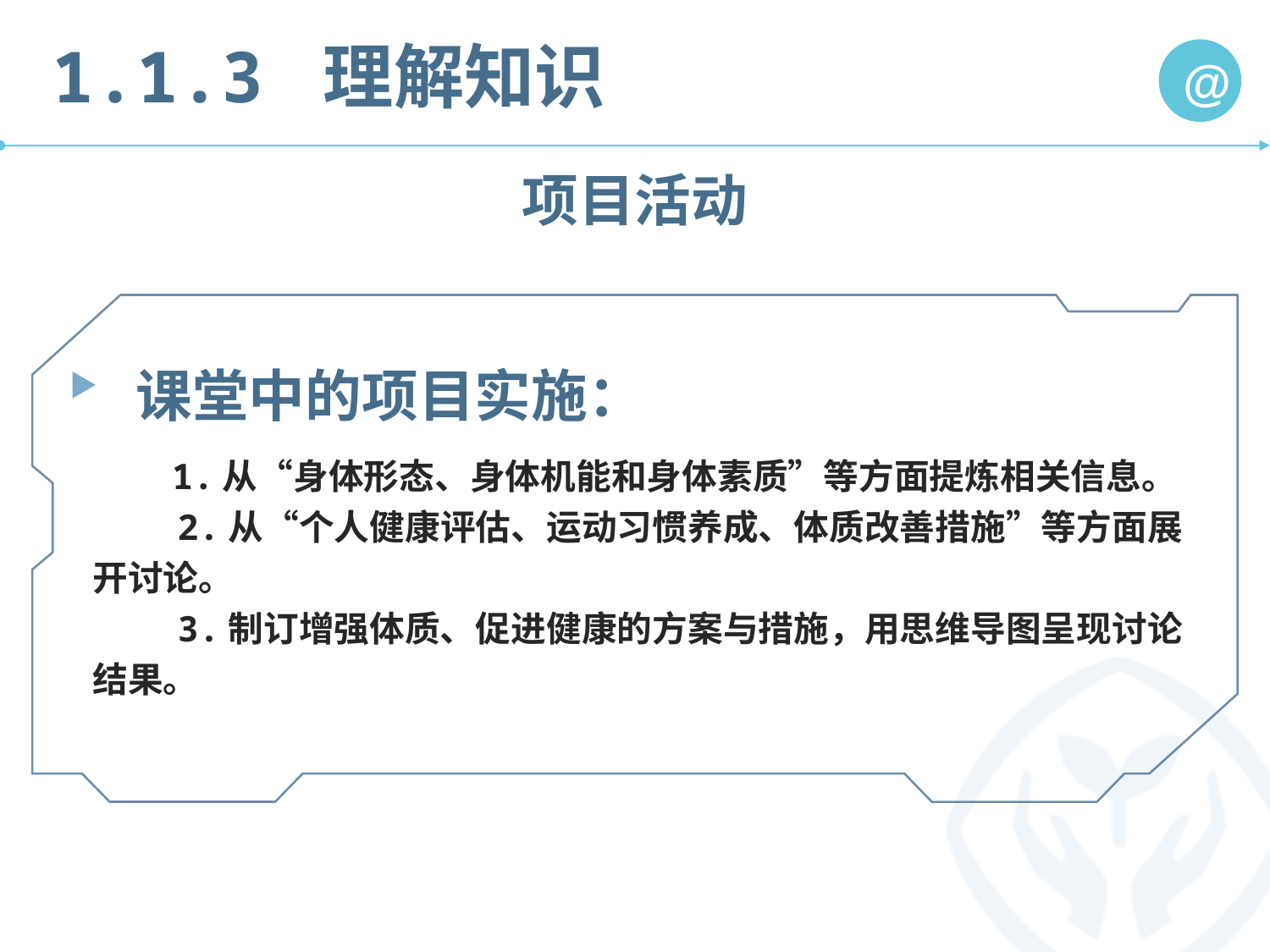

项目活动

课堂中的项目实施：

　　1.从“身体形态、身体机能和身体素质”等方面提炼相关信息。
    2.从“个人健康评估、运动习惯养成、体质改善措施”等方面展开讨论。
    3.制订增强体质、促进健康的方案与措施，用思维导图呈现讨论结果。